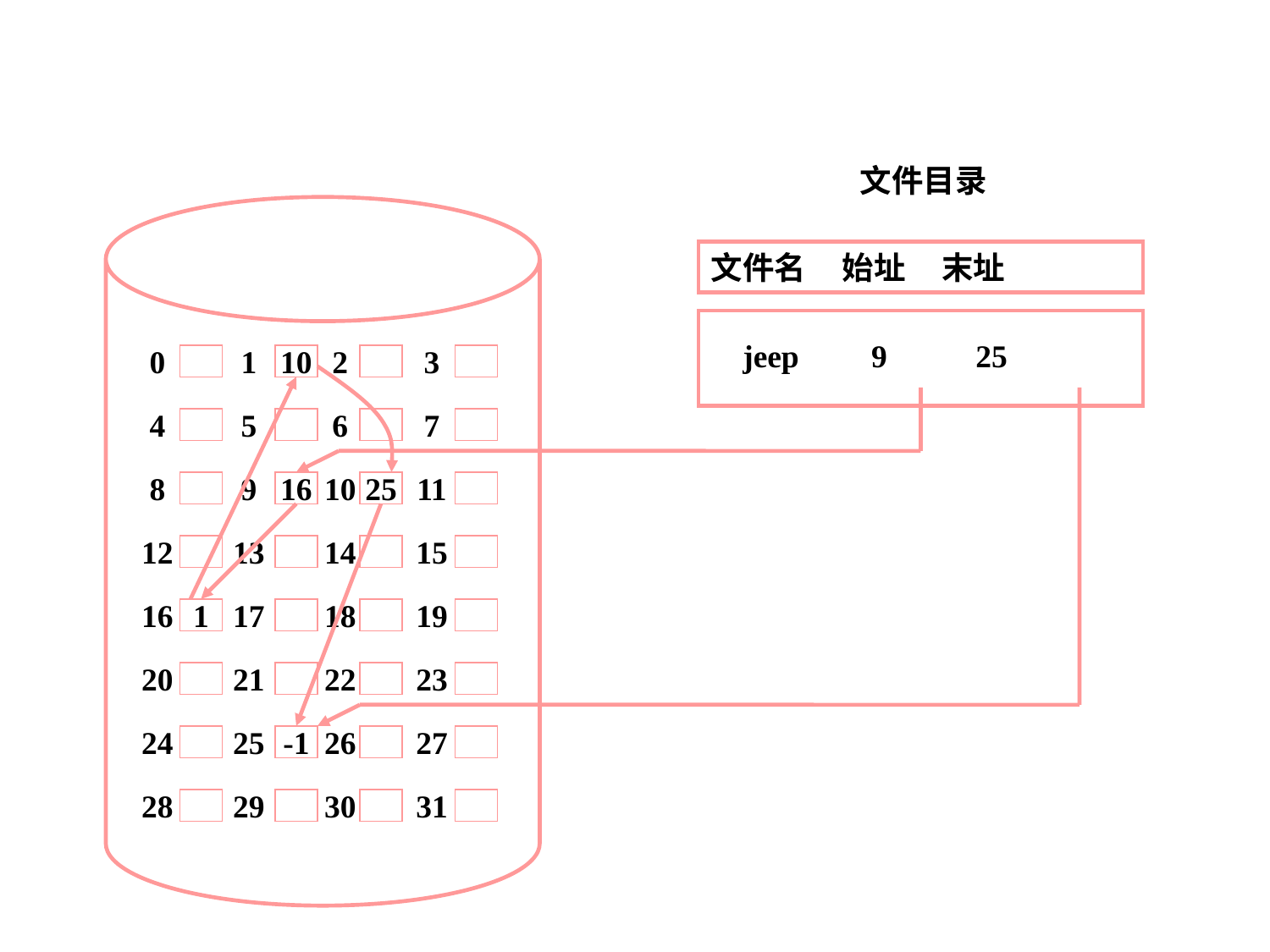

#
文件目录

文件名     始址     末址

jeep         9           25
0

1
10
2

3

4

5

6

7

8

9
16
10
25
11

12

13

14

15

16
1
17

18

19

20

21

22

23

24

25
-1
26

27

28

29

30

31